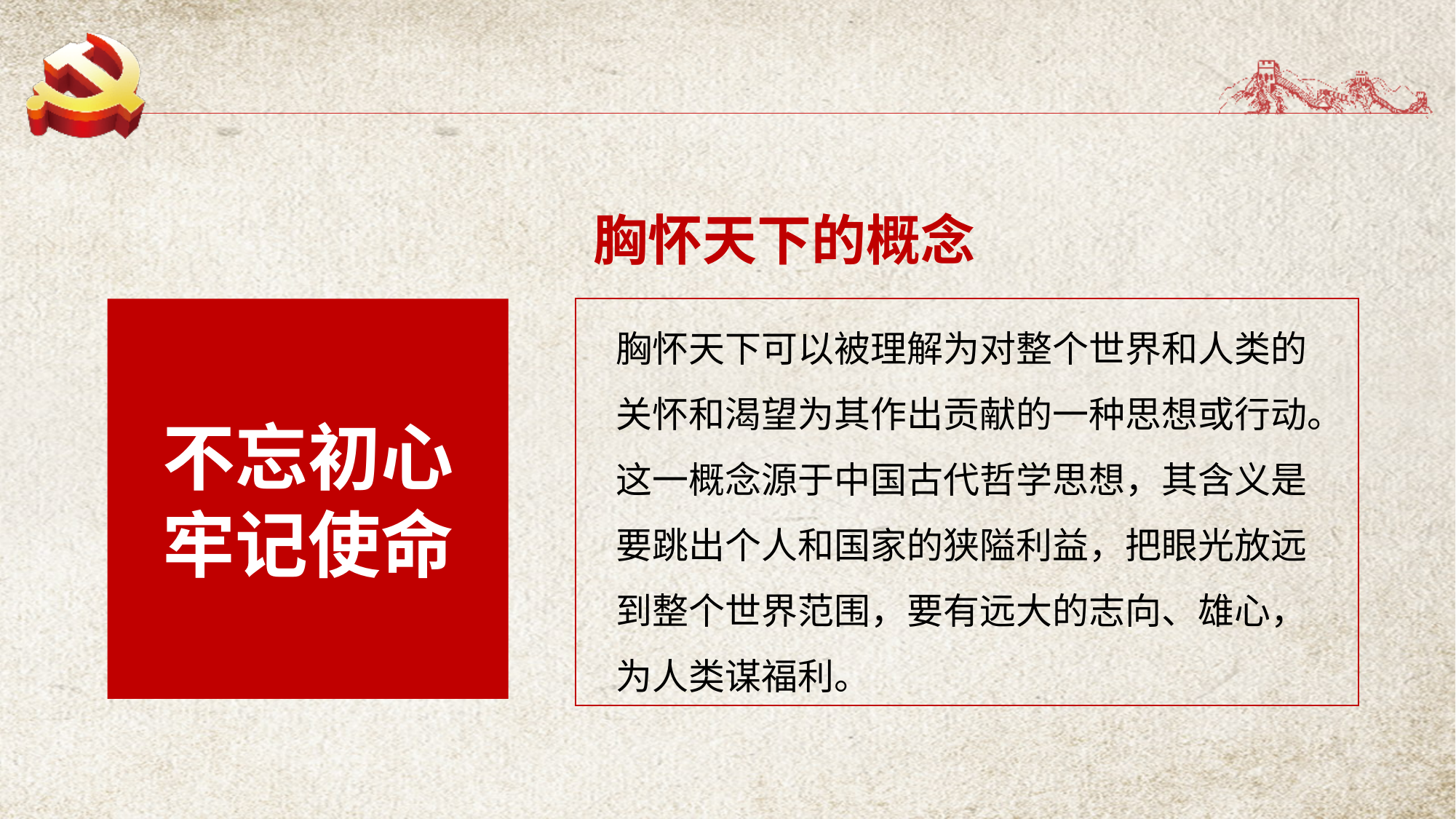

胸怀天下的概念
不忘初心
牢记使命

胸怀天下可以被理解为对整个世界和人类的关怀和渴望为其作出贡献的一种思想或行动。这一概念源于中国古代哲学思想，其含义是要跳出个人和国家的狭隘利益，把眼光放远到整个世界范围，要有远大的志向、雄心，为人类谋福利。